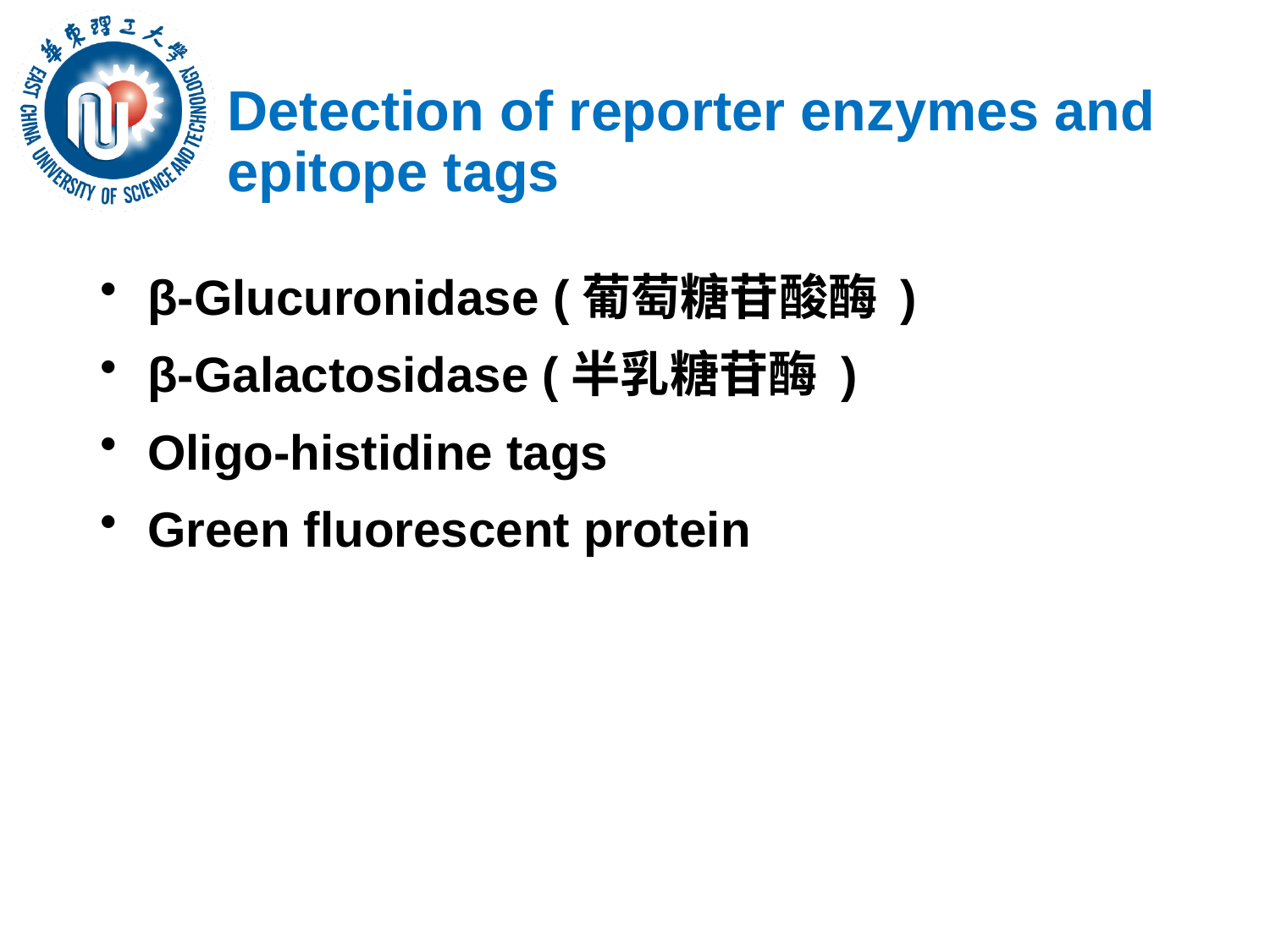

# Detection of reporter enzymes and epitope tags
β-Glucuronidase (葡萄糖苷酸酶 )
β-Galactosidase (半乳糖苷酶 )
Oligo-histidine tags
Green fluorescent protein